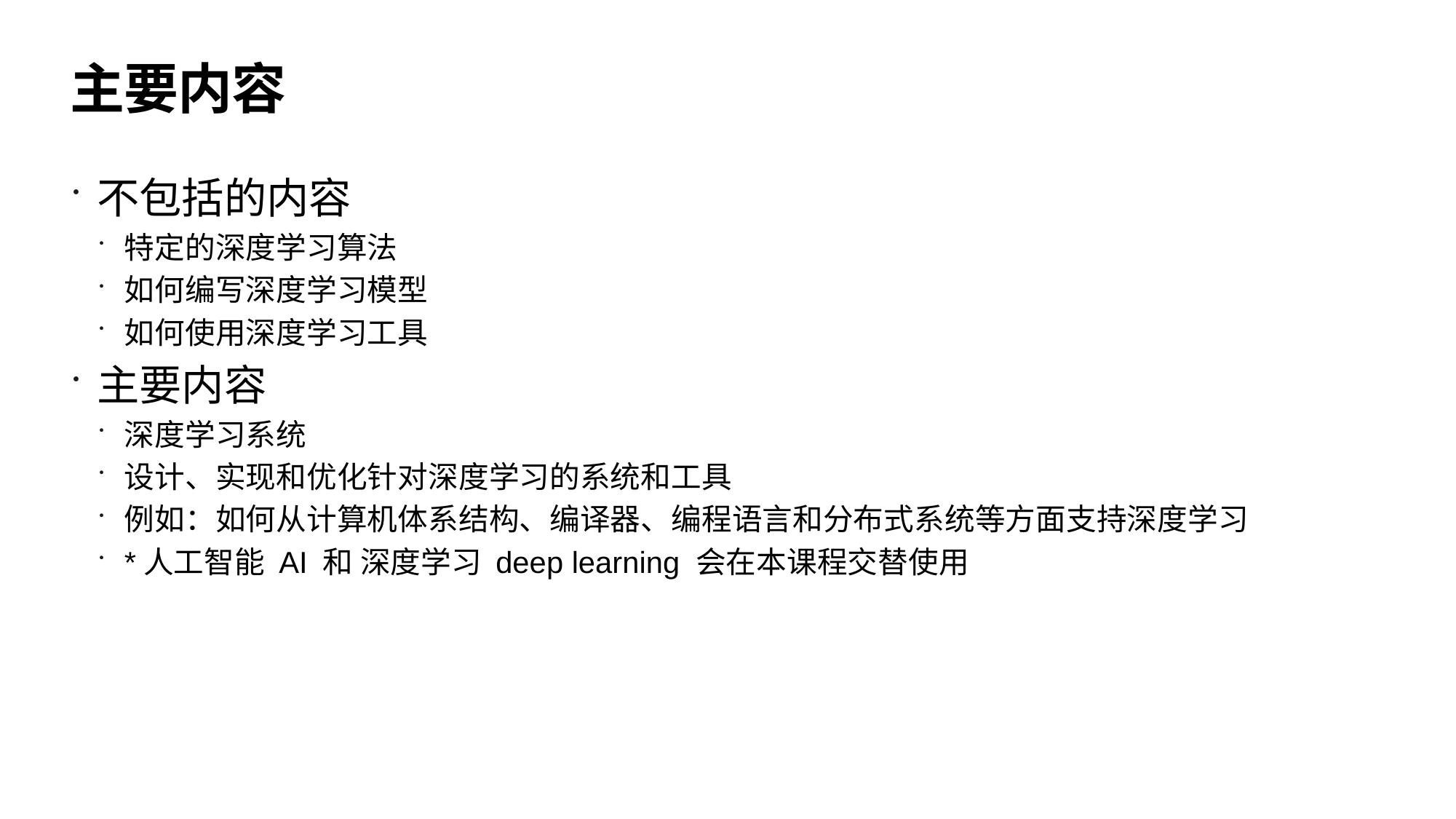

# 主要内容
不包括的内容
特定的深度学习算法
如何编写深度学习模型
如何使用深度学习工具
主要内容
深度学习系统
设计、实现和优化针对深度学习的系统和工具
例如：如何从计算机体系结构、编译器、编程语言和分布式系统等方面支持深度学习
*人工智能 AI 和 深度学习 deep learning 会在本课程交替使用